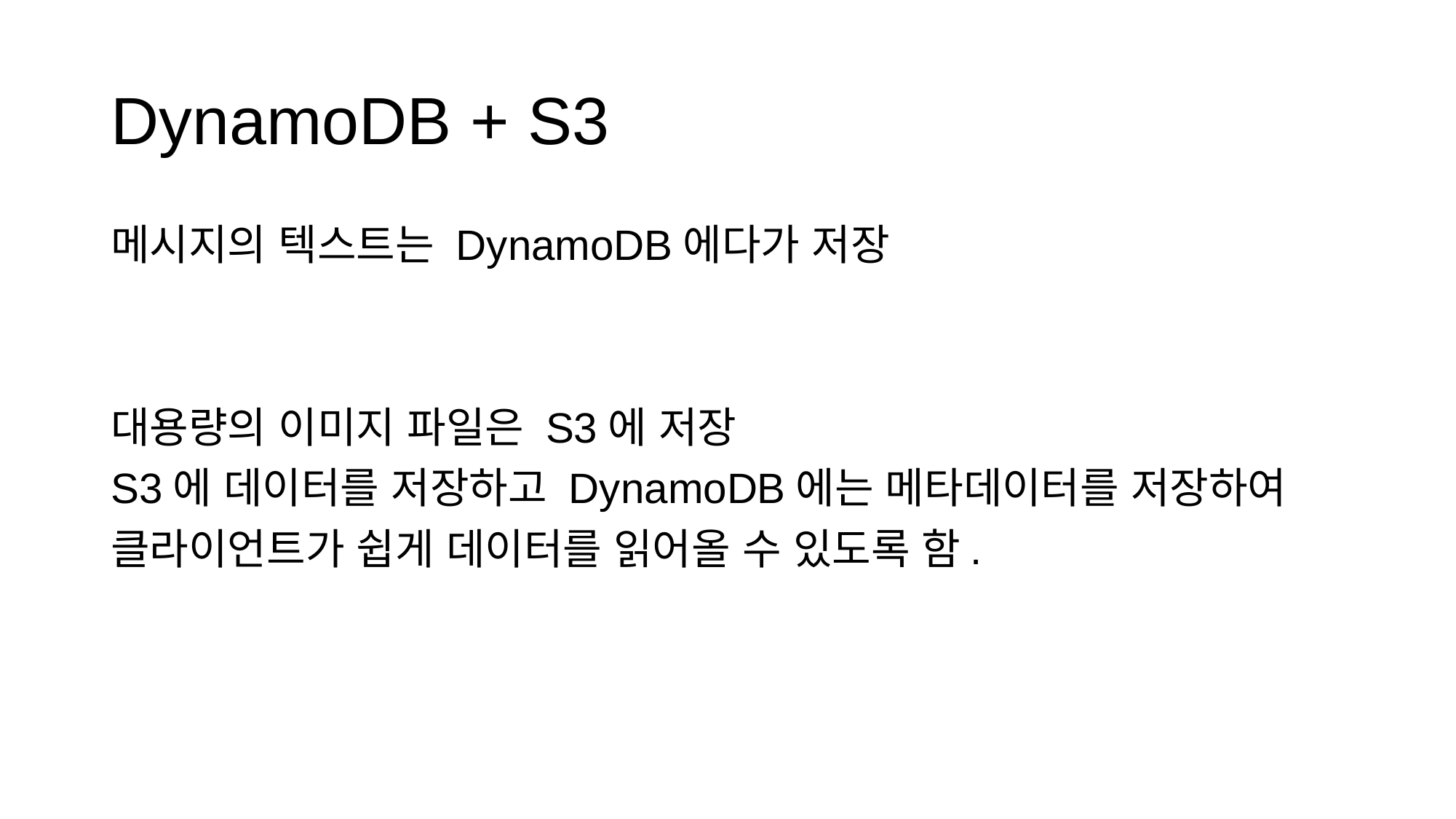

# DynamoDB + S3
메시지의 텍스트는 DynamoDB에다가 저장

대용량의 이미지 파일은 S3에 저장
S3에 데이터를 저장하고 DynamoDB에는 메타데이터를 저장하여
클라이언트가 쉽게 데이터를 읽어올 수 있도록 함.